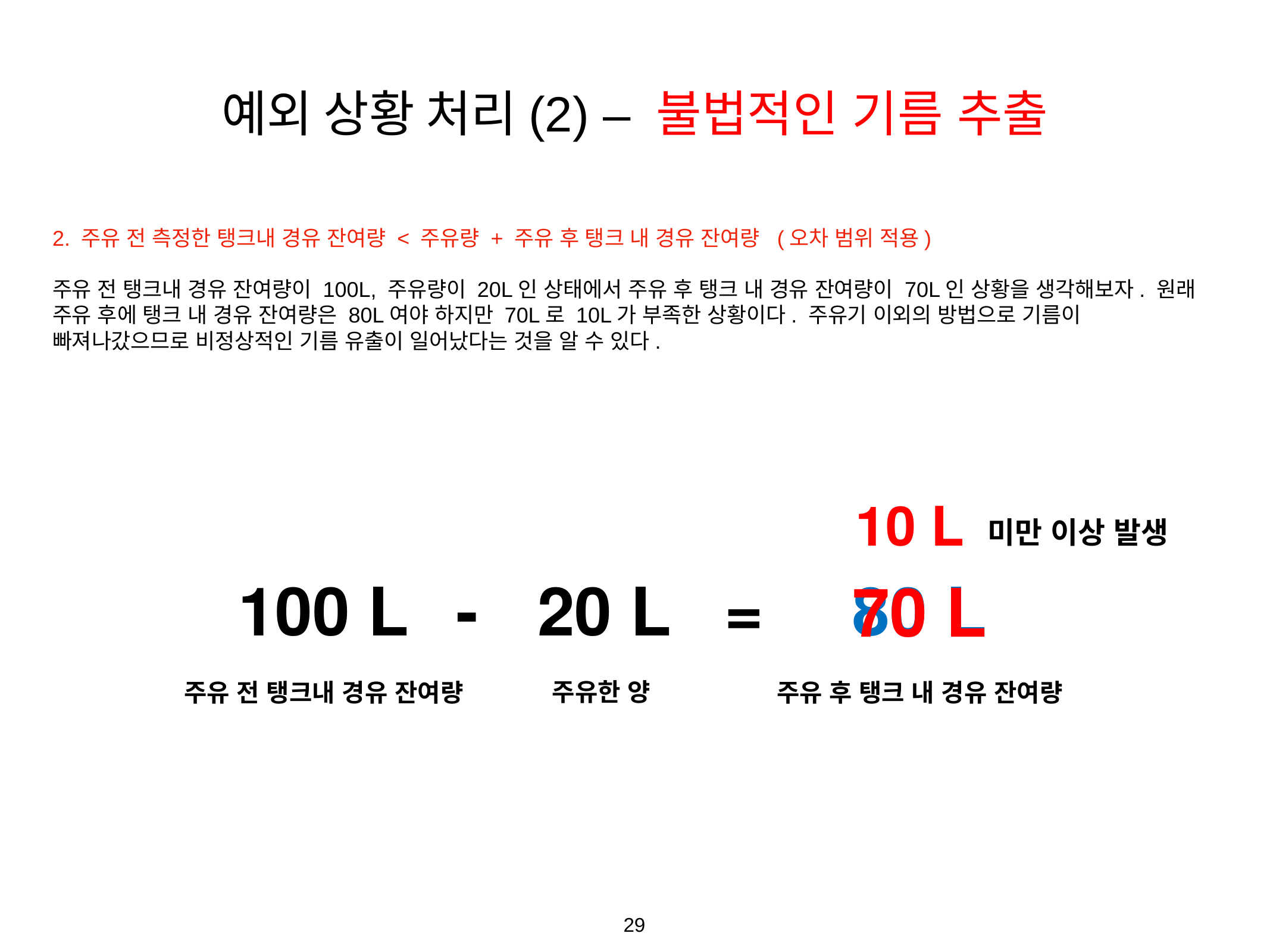

29
예외 상황 처리(2) – 불법적인 기름 추출
2. 주유 전 측정한 탱크내 경유 잔여량 < 주유량 + 주유 후 탱크 내 경유 잔여량  (오차 범위 적용)

주유 전 탱크내 경유 잔여량이 100L, 주유량이 20L인 상태에서 주유 후 탱크 내 경유 잔여량이 70L인 상황을 생각해보자. 원래 주유 후에 탱크 내 경유 잔여량은 80L여야 하지만 70L로 10L가 부족한 상황이다. 주유기 이외의 방법으로 기름이 빠져나갔으므로 비정상적인 기름 유출이 일어났다는 것을 알 수 있다.

    uint256 inputFuelAmount = _sensoredTankAmount.add(_filledOutAmount);
    // 오차 범위를 반영한 최대 허용치
    uint256 maxErrorAmount = beforeFuelAmount.add(errorRange);
    // 오차 범위를 반영한 최소 허용치
    uint256 minErrorAmount = beforeFuelAmount.sub(errorRange);
    // 정상적인 루틴: 오차 범위 내에서 경유 변동량에 이상이 없는 경우

    else if(inputFuelAmount < minErrorAmount){
        uint256 minAbnormalAmount = beforeFuelAmount.sub( _sensoredTankAmount);
        beforeFuelAmount = _sensoredTankAmount;

        // 이벤트 로그를 블록체인에 기록
        emit abnormalTankCheckedEvent(gasStation, gasTankType, "Tank has lower amount of gas. Possible abnormal gas extraction occured", minAbnormalAmount );
10 L
미만 이상 발생
80 L
-
20 L
100 L
=
70 L
주유한 양
주유 후 탱크 내 경유 잔여량
주유 전 탱크내 경유 잔여량